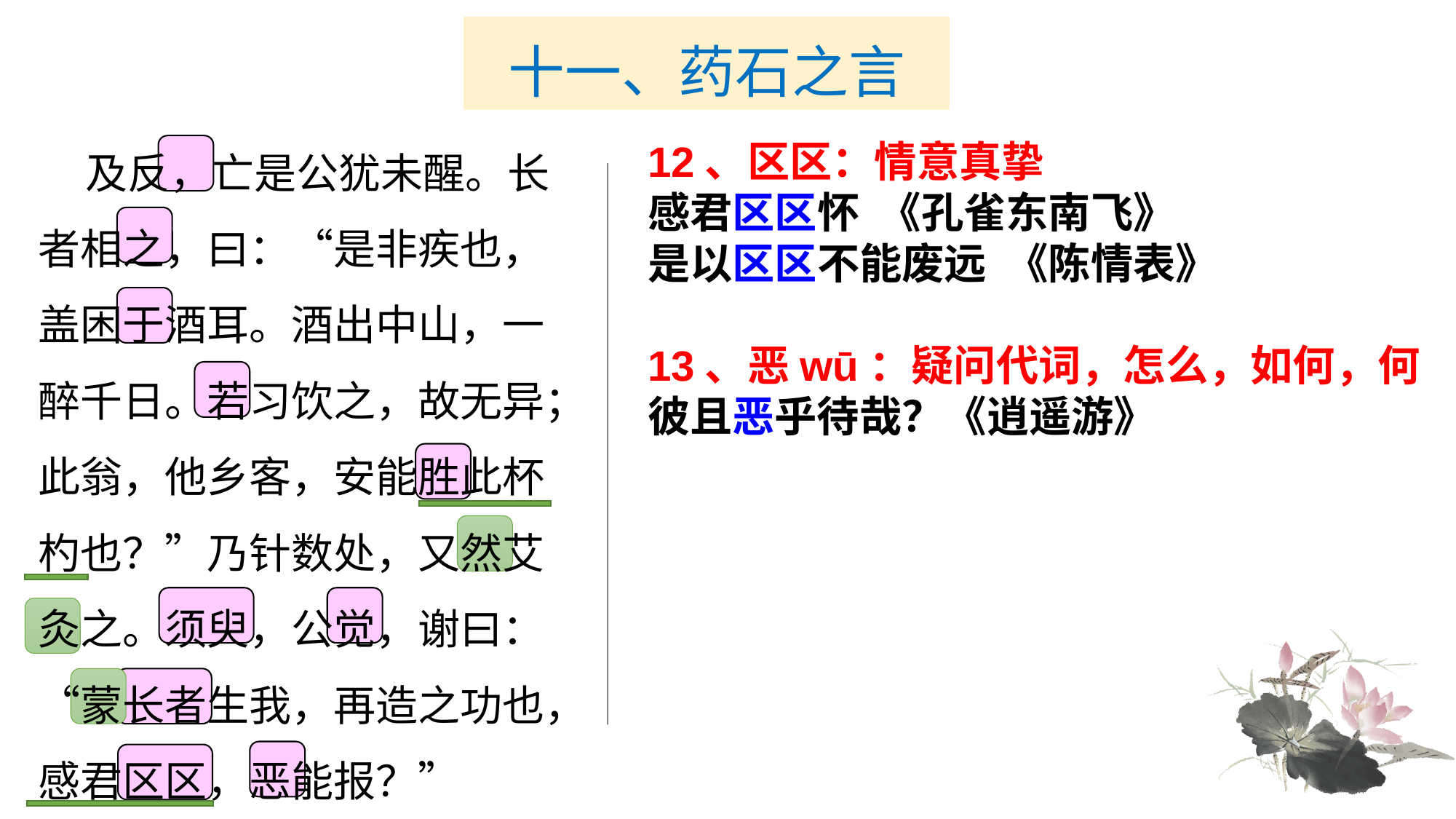

# 十一、药石之言
    及反，亡是公犹未醒。长者相之，曰：“是非疾也，盖困于酒耳。酒出中山，一醉千日。若习饮之，故无异；此翁，他乡客，安能胜此杯杓也？”乃针数处，又然艾灸之。须臾，公觉，谢曰：“蒙长者生我，再造之功也，感君区区，恶能报？”
12、区区：情意真挚
感君区区怀  《孔雀东南飞》
是以区区不能废远  《陈情表》

13、恶wū：疑问代词，怎么，如何，何
彼且恶乎待哉？《逍遥游》